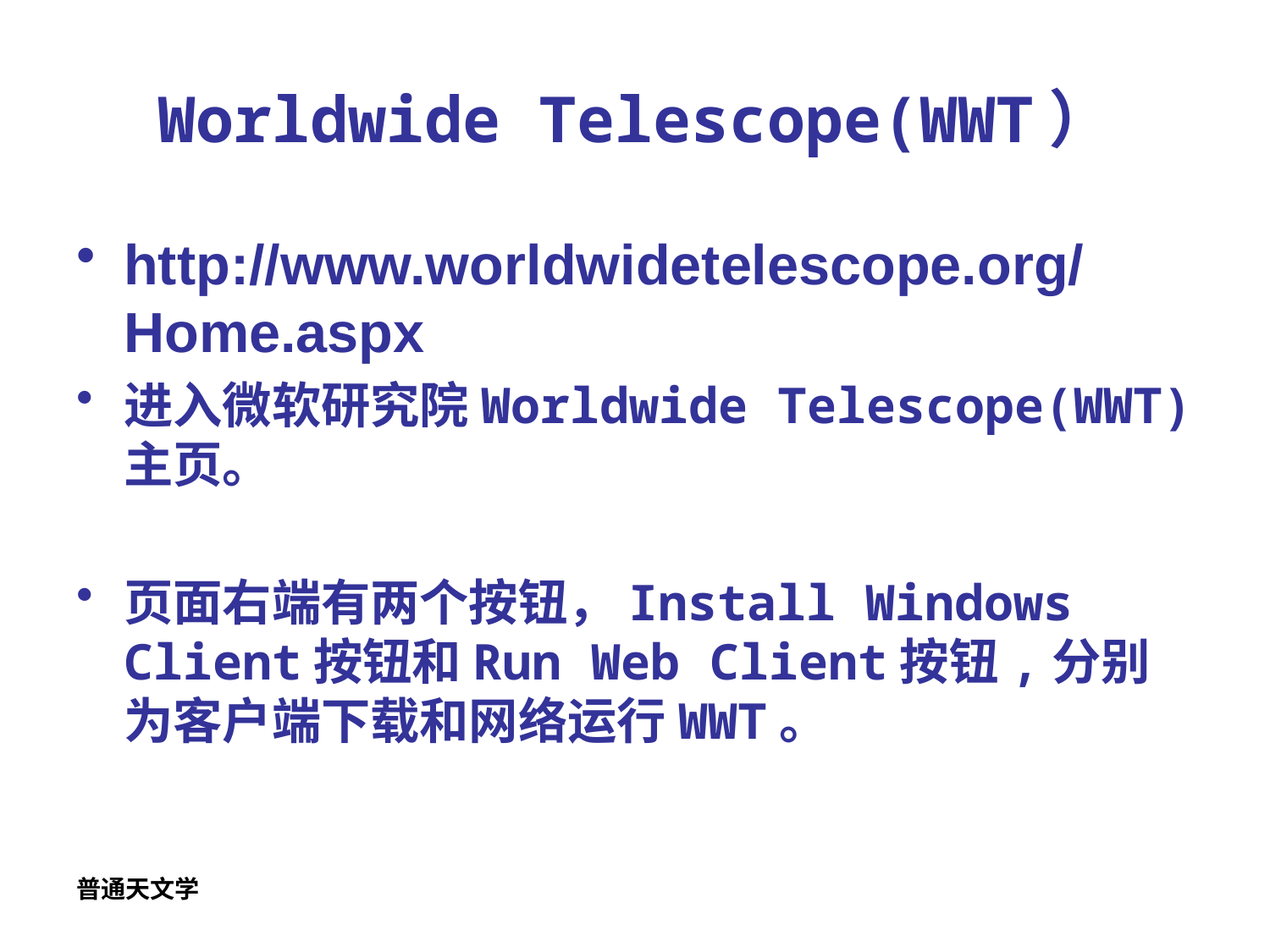

# Worldwide Telescope(WWT）
http://www.worldwidetelescope.org/Home.aspx
进入微软研究院Worldwide Telescope(WWT)主页。

页面右端有两个按钮，Install Windows Client按钮和Run Web Client按钮,分别为客户端下载和网络运行WWT。
普通天文学